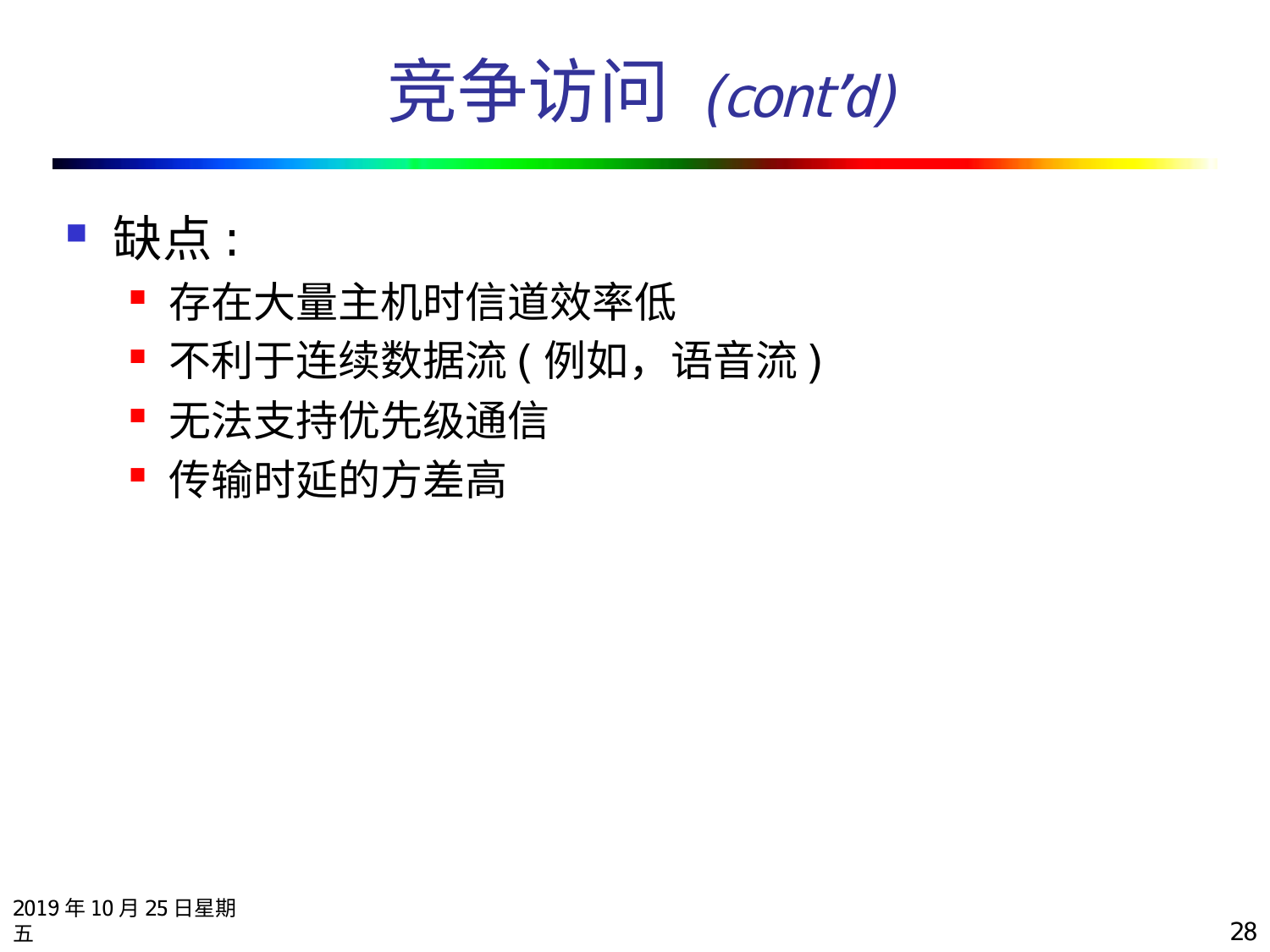

# 竞争访问 (cont’d)
缺点:
存在大量主机时信道效率低
不利于连续数据流(例如，语音流)
无法支持优先级通信
传输时延的方差高
2019年10月25日星期五
28